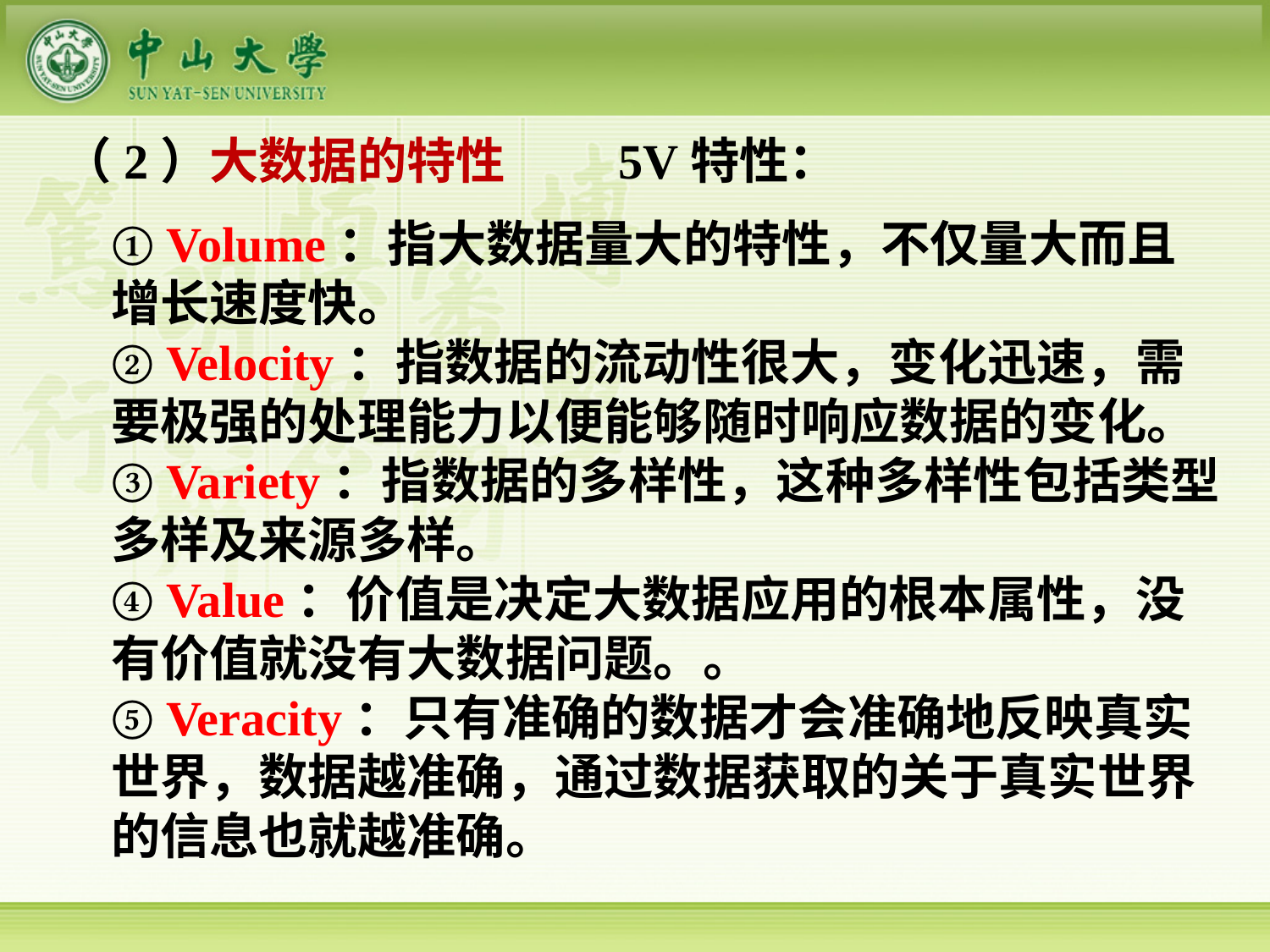

（2）大数据的特性         5V特性：
① Volume：指大数据量大的特性，不仅量大而且增长速度快。
② Velocity：指数据的流动性很大，变化迅速，需要极强的处理能力以便能够随时响应数据的变化。
③ Variety：指数据的多样性，这种多样性包括类型多样及来源多样。
④ Value：价值是决定大数据应用的根本属性，没有价值就没有大数据问题。。
⑤ Veracity：只有准确的数据才会准确地反映真实世界，数据越准确，通过数据获取的关于真实世界的信息也就越准确。

95